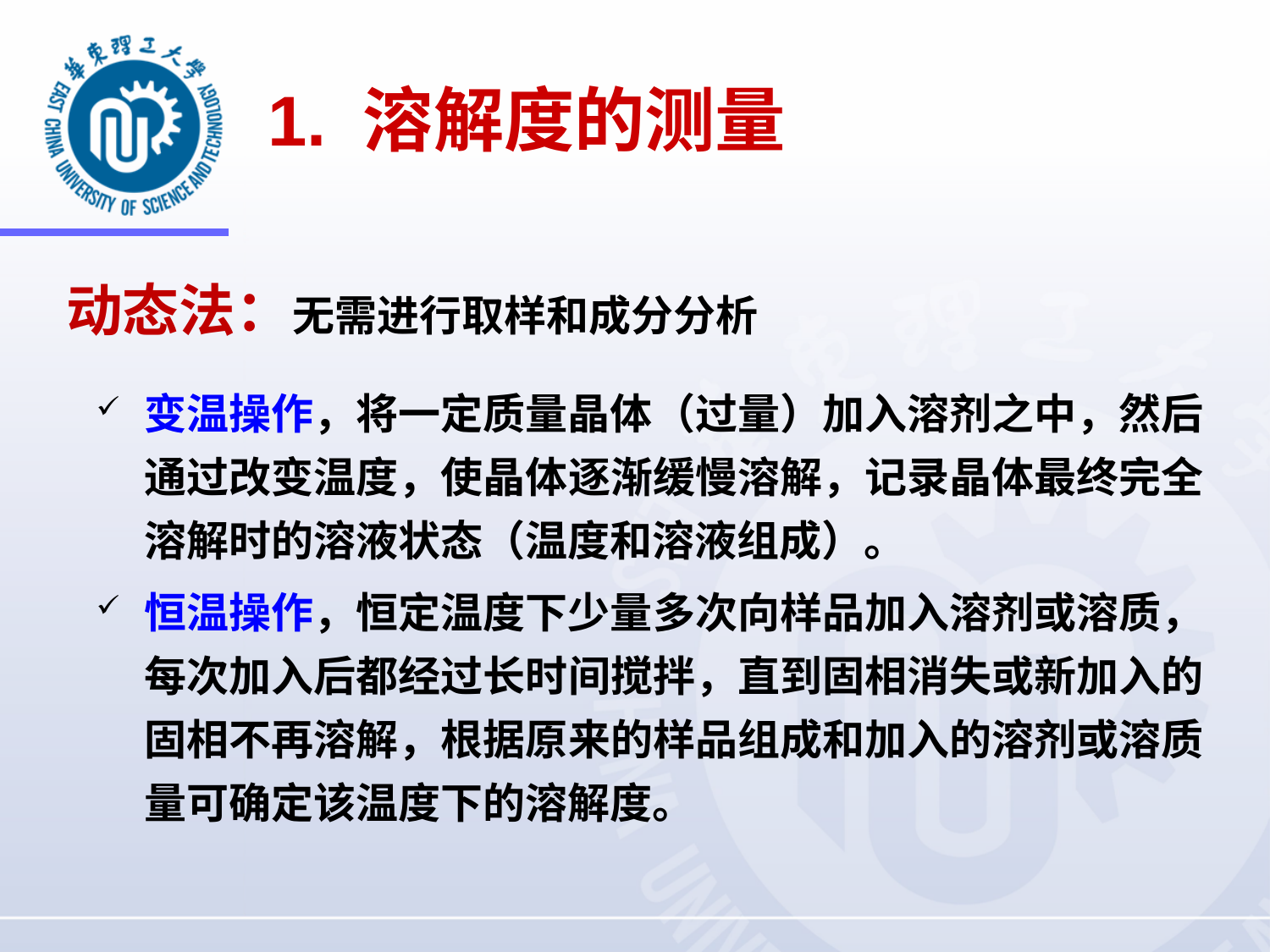

# 1. 溶解度的测量
动态法：无需进行取样和成分分析
变温操作，将一定质量晶体（过量）加入溶剂之中，然后通过改变温度，使晶体逐渐缓慢溶解，记录晶体最终完全溶解时的溶液状态（温度和溶液组成）。
恒温操作，恒定温度下少量多次向样品加入溶剂或溶质，每次加入后都经过长时间搅拌，直到固相消失或新加入的固相不再溶解，根据原来的样品组成和加入的溶剂或溶质量可确定该温度下的溶解度。